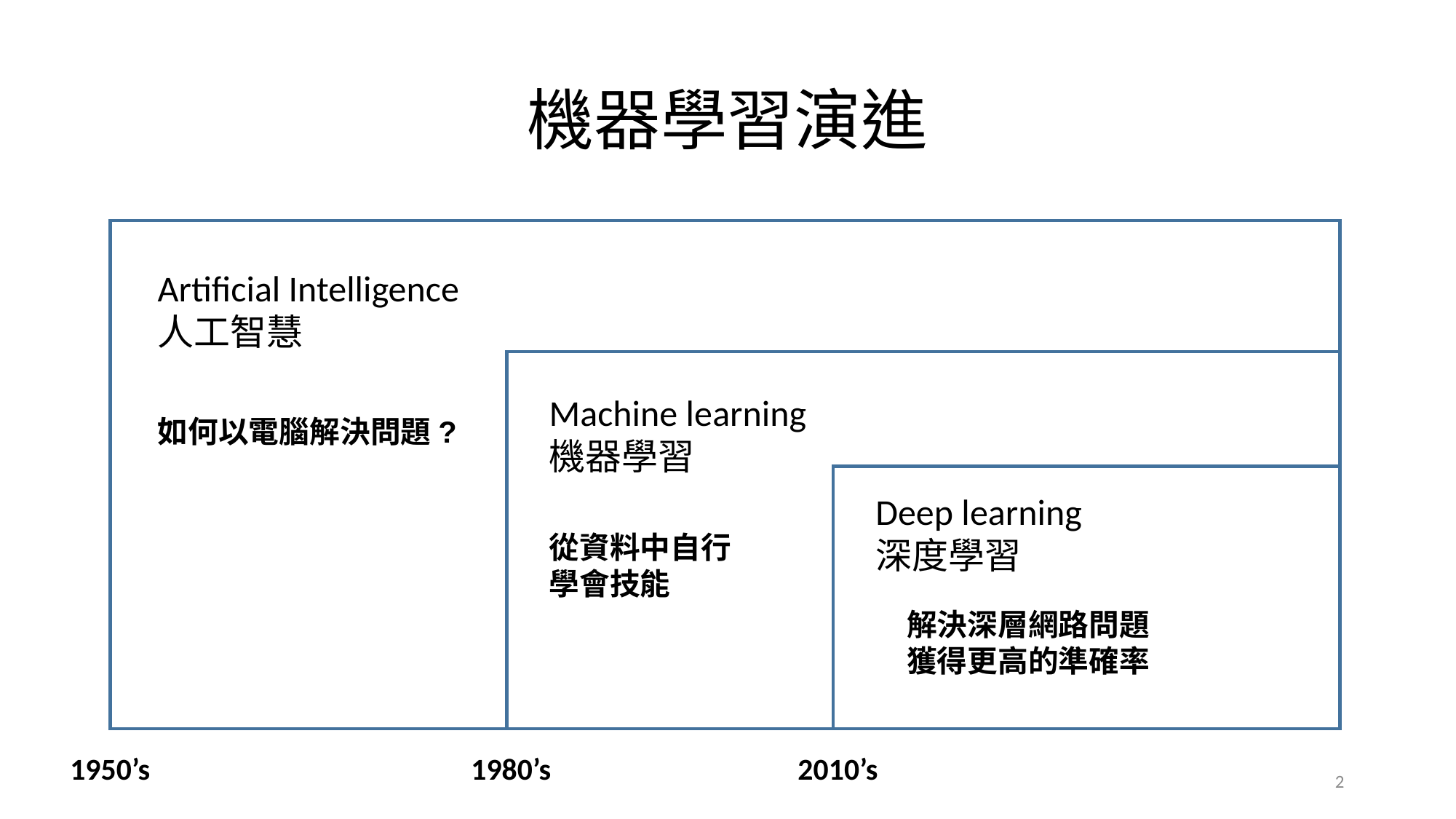

# 機器學習演進

Artificial Intelligence
人工智慧

Machine learning
機器學習
如何以電腦解決問題?

Deep learning
深度學習
從資料中自行
學會技能
解決深層網路問題
獲得更高的準確率
1950’s
1980’s
2010’s
2